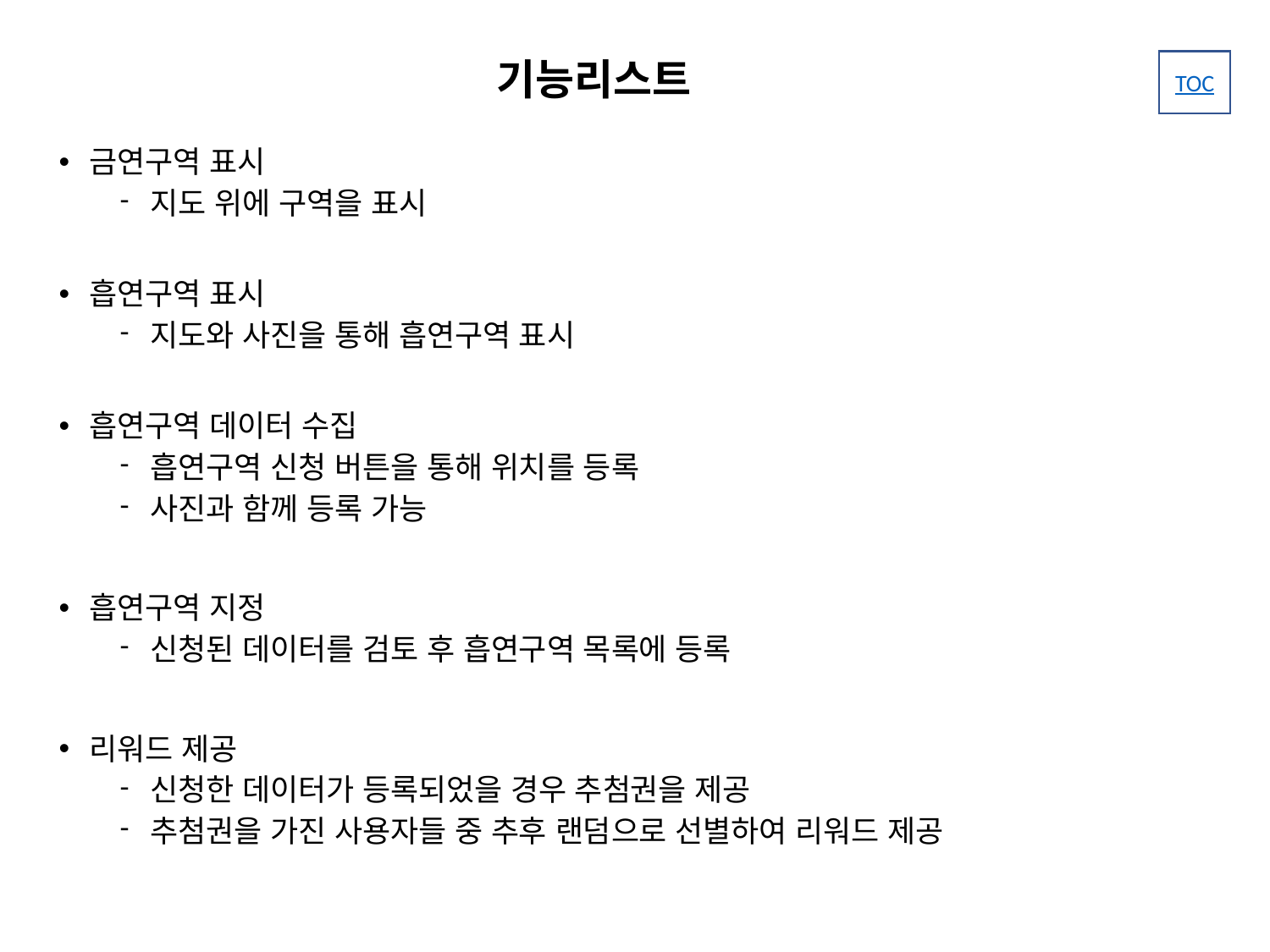

# 기능리스트
금연구역 표시
지도 위에 구역을 표시

흡연구역 표시
지도와 사진을 통해 흡연구역 표시

흡연구역 데이터 수집
흡연구역 신청 버튼을 통해 위치를 등록
사진과 함께 등록 가능

흡연구역 지정
신청된 데이터를 검토 후 흡연구역 목록에 등록

리워드 제공
신청한 데이터가 등록되었을 경우 추첨권을 제공
추첨권을 가진 사용자들 중 추후 랜덤으로 선별하여 리워드 제공